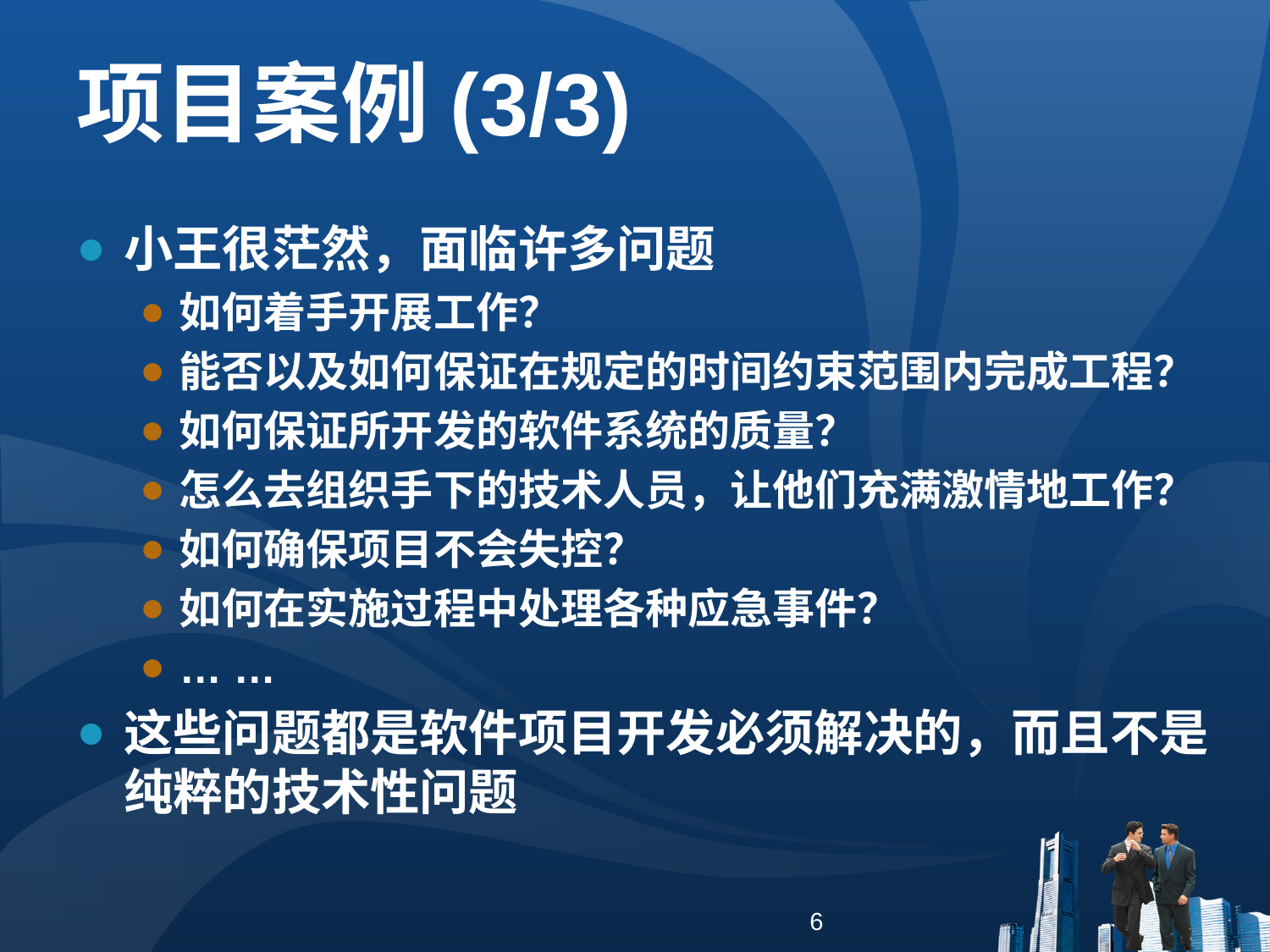

# 项目案例(3/3)
小王很茫然，面临许多问题
如何着手开展工作？
能否以及如何保证在规定的时间约束范围内完成工程？
如何保证所开发的软件系统的质量？
怎么去组织手下的技术人员，让他们充满激情地工作？
如何确保项目不会失控？
如何在实施过程中处理各种应急事件？
… …
这些问题都是软件项目开发必须解决的，而且不是纯粹的技术性问题
6